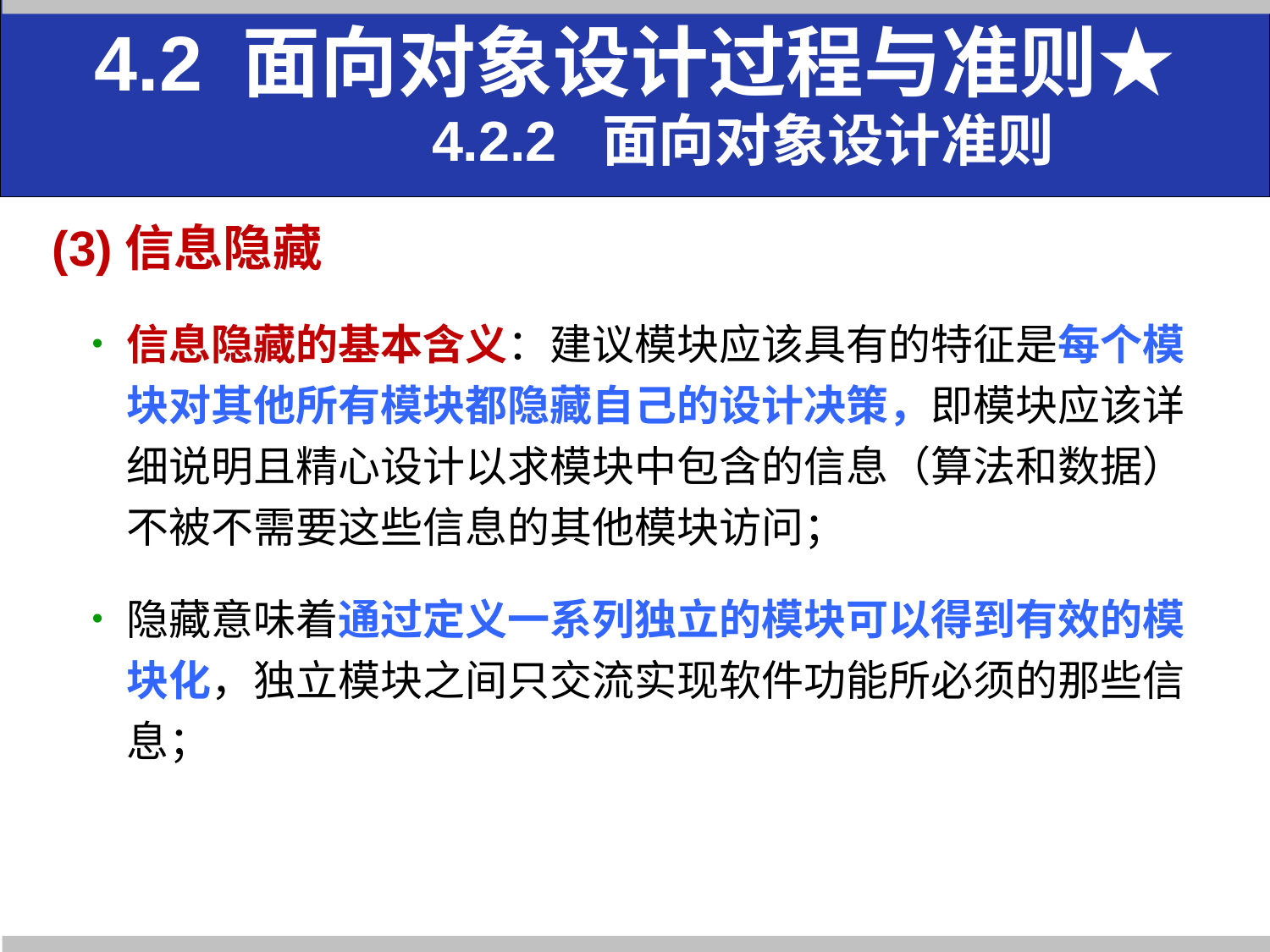

4.2 面向对象设计过程与准则★
          4.2.2  面向对象设计准则
(3)信息隐藏
信息隐藏的基本含义：建议模块应该具有的特征是每个模块对其他所有模块都隐藏自己的设计决策，即模块应该详细说明且精心设计以求模块中包含的信息（算法和数据）不被不需要这些信息的其他模块访问；
隐藏意味着通过定义一系列独立的模块可以得到有效的模块化，独立模块之间只交流实现软件功能所必须的那些信息；
529